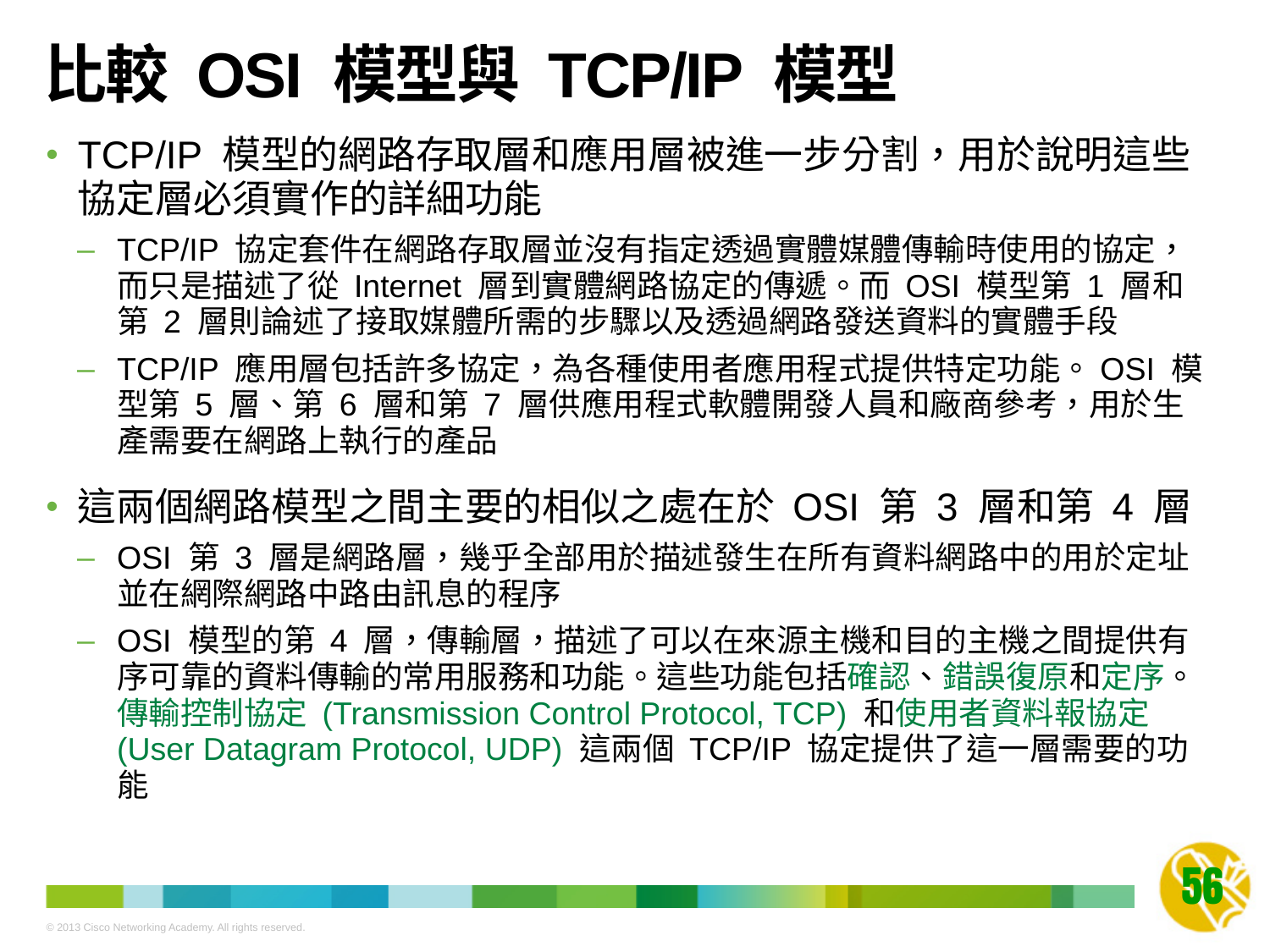

# 比較 OSI 模型與 TCP/IP 模型
TCP/IP 模型的網路存取層和應用層被進一步分割，用於說明這些協定層必須實作的詳細功能
TCP/IP 協定套件在網路存取層並沒有指定透過實體媒體傳輸時使用的協定，而只是描述了從 Internet 層到實體網路協定的傳遞。而 OSI 模型第 1 層和第 2 層則論述了接取媒體所需的步驟以及透過網路發送資料的實體手段
TCP/IP 應用層包括許多協定，為各種使用者應用程式提供特定功能。OSI 模型第 5 層、第 6 層和第 7 層供應用程式軟體開發人員和廠商參考，用於生產需要在網路上執行的產品
這兩個網路模型之間主要的相似之處在於 OSI 第 3 層和第 4 層
OSI 第 3 層是網路層，幾乎全部用於描述發生在所有資料網路中的用於定址並在網際網路中路由訊息的程序
OSI 模型的第 4 層，傳輸層，描述了可以在來源主機和目的主機之間提供有序可靠的資料傳輸的常用服務和功能。這些功能包括確認、錯誤復原和定序。傳輸控制協定 (Transmission Control Protocol, TCP) 和使用者資料報協定 (User Datagram Protocol, UDP) 這兩個 TCP/IP 協定提供了這一層需要的功能